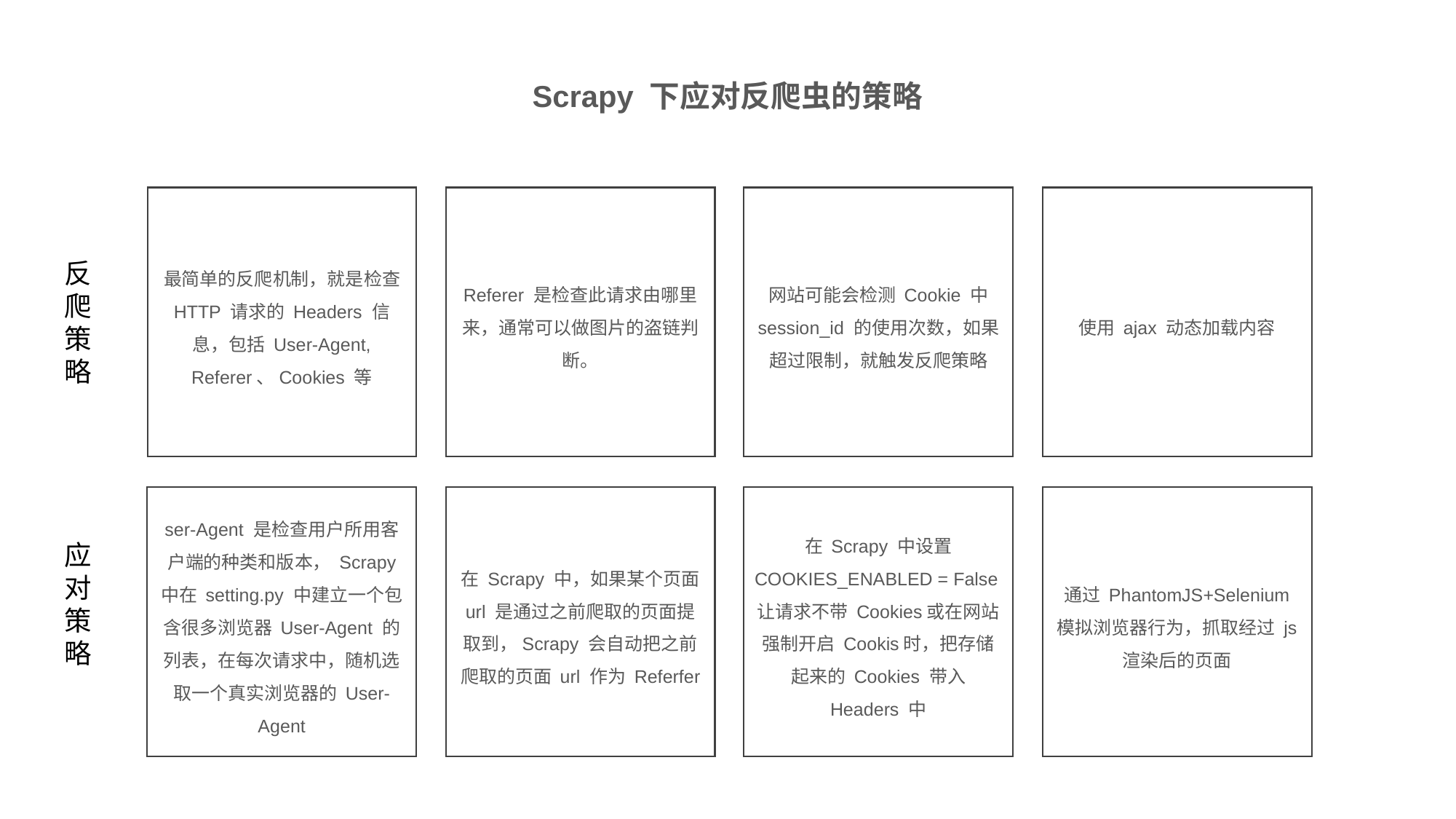

Scrapy 下应对反爬虫的策略
最简单的反爬机制，就是检查 HTTP 请求的 Headers 信息，包括 User-Agent, Referer、Cookies 等
Referer 是检查此请求由哪里来，通常可以做图片的盗链判断。
网站可能会检测 Cookie 中 session_id 的使用次数，如果超过限制，就触发反爬策略
使用 ajax 动态加载内容
反爬策略
ser-Agent 是检查用户所用客户端的种类和版本， Scrapy 中在 setting.py 中建立一个包含很多浏览器 User-Agent 的列表，在每次请求中，随机选取一个真实浏览器的 User-Agent
在 Scrapy 中，如果某个页面 url 是通过之前爬取的页面提取到，Scrapy 会自动把之前爬取的页面 url 作为 Referfer
在 Scrapy 中设置 COOKIES_ENABLED = False让请求不带 Cookies或在网站强制开启 Cookis时，把存储起来的 Cookies 带入 Headers 中
通过 PhantomJS+Selenium 模拟浏览器行为，抓取经过 js 渲染后的页面
应对策略